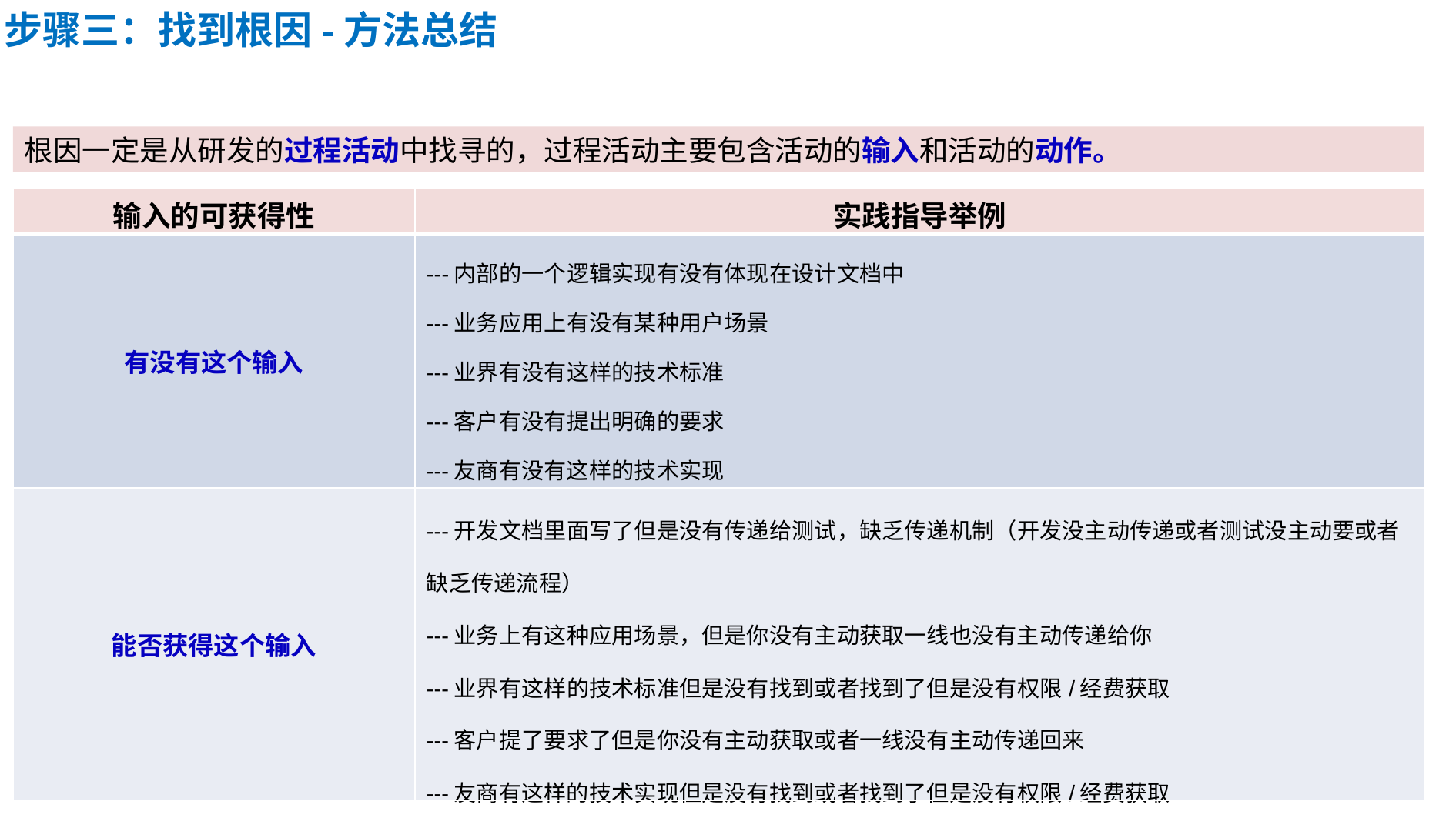

步骤三：找到根因-方法总结
根因一定是从研发的过程活动中找寻的，过程活动主要包含活动的输入和活动的动作。
| 输入的可获得性 | 实践指导举例 |
| --- | --- |
| 有没有这个输入 | ---内部的一个逻辑实现有没有体现在设计文档中 ---业务应用上有没有某种用户场景 ---业界有没有这样的技术标准 ---客户有没有提出明确的要求 ---友商有没有这样的技术实现 ---公司有没这方面的技术标准 |
| 能否获得这个输入 | ---开发文档里面写了但是没有传递给测试，缺乏传递机制（开发没主动传递或者测试没主动要或者缺乏传递流程） ---业务上有这种应用场景，但是你没有主动获取一线也没有主动传递给你 ---业界有这样的技术标准但是没有找到或者找到了但是没有权限/经费获取 ---客户提了要求了但是你没有主动获取或者一线没有主动传递回来 ---友商有这样的技术实现但是没有找到或者找到了但是没有权限/经费获取 ---公司内部有这样的技术标准但是不知道或者没有去遵守 |